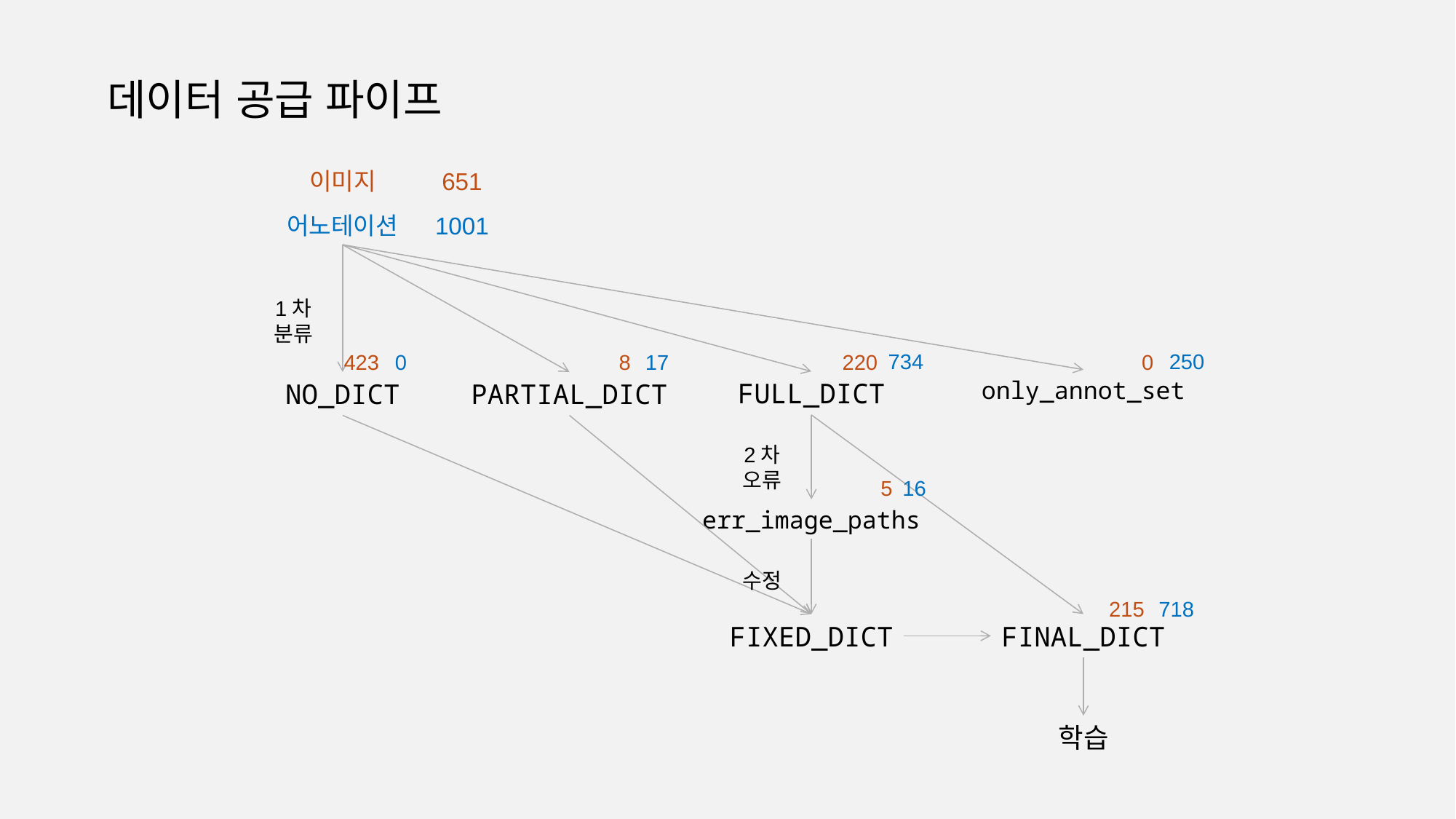

데이터 공급 파이프
이미지
651
어노테이션
1001
1차 분류
734
250
220
8
0
17
0
423
only_annot_set
FULL_DICT
NO_DICT
PARTIAL_DICT
2차 오류
16
5
err_image_paths
수정
718
215
FIXED_DICT
FINAL_DICT
학습